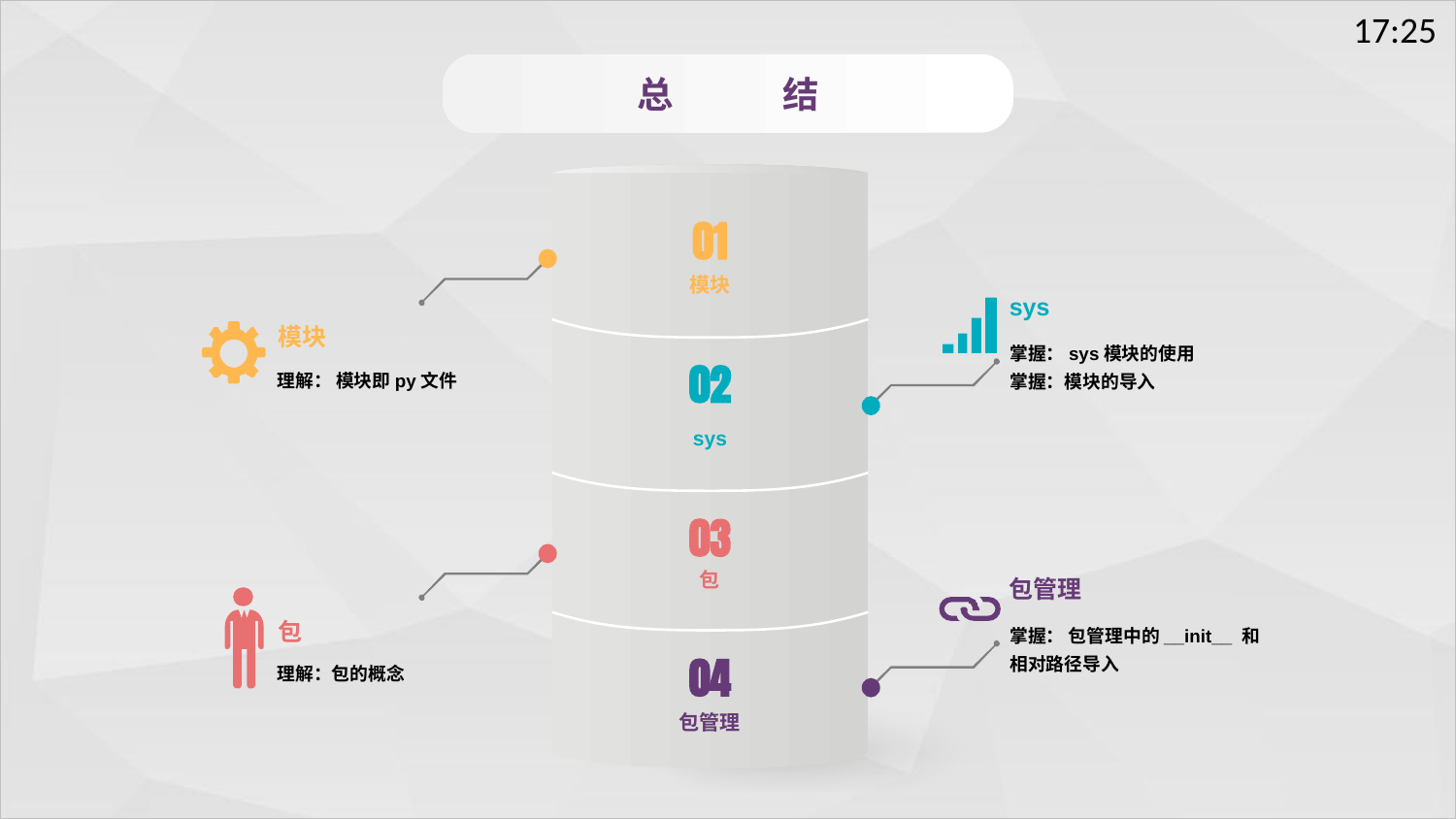

总	结

01
模块

sys

掌握：sys模块的使用
掌握：模块的导入
模块

理解： 模块即py文件
02
sys

03
包

包管理

掌握： 包管理中的__init__ 和 相对路径导入

包
理解：包的概念

04
包管理